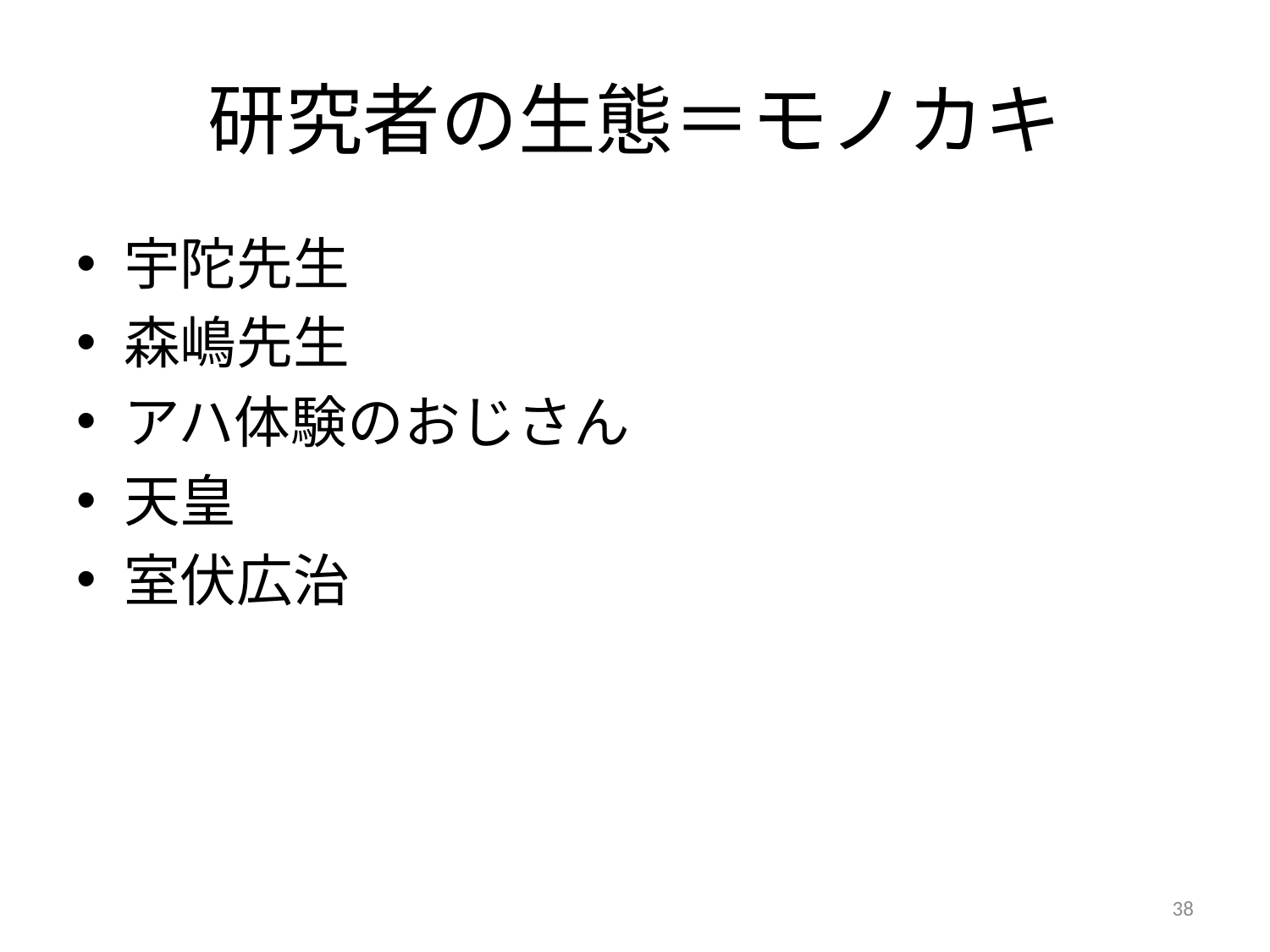

# 研究者の生態＝モノカキ
宇陀先生
森嶋先生
アハ体験のおじさん
天皇
室伏広治

38